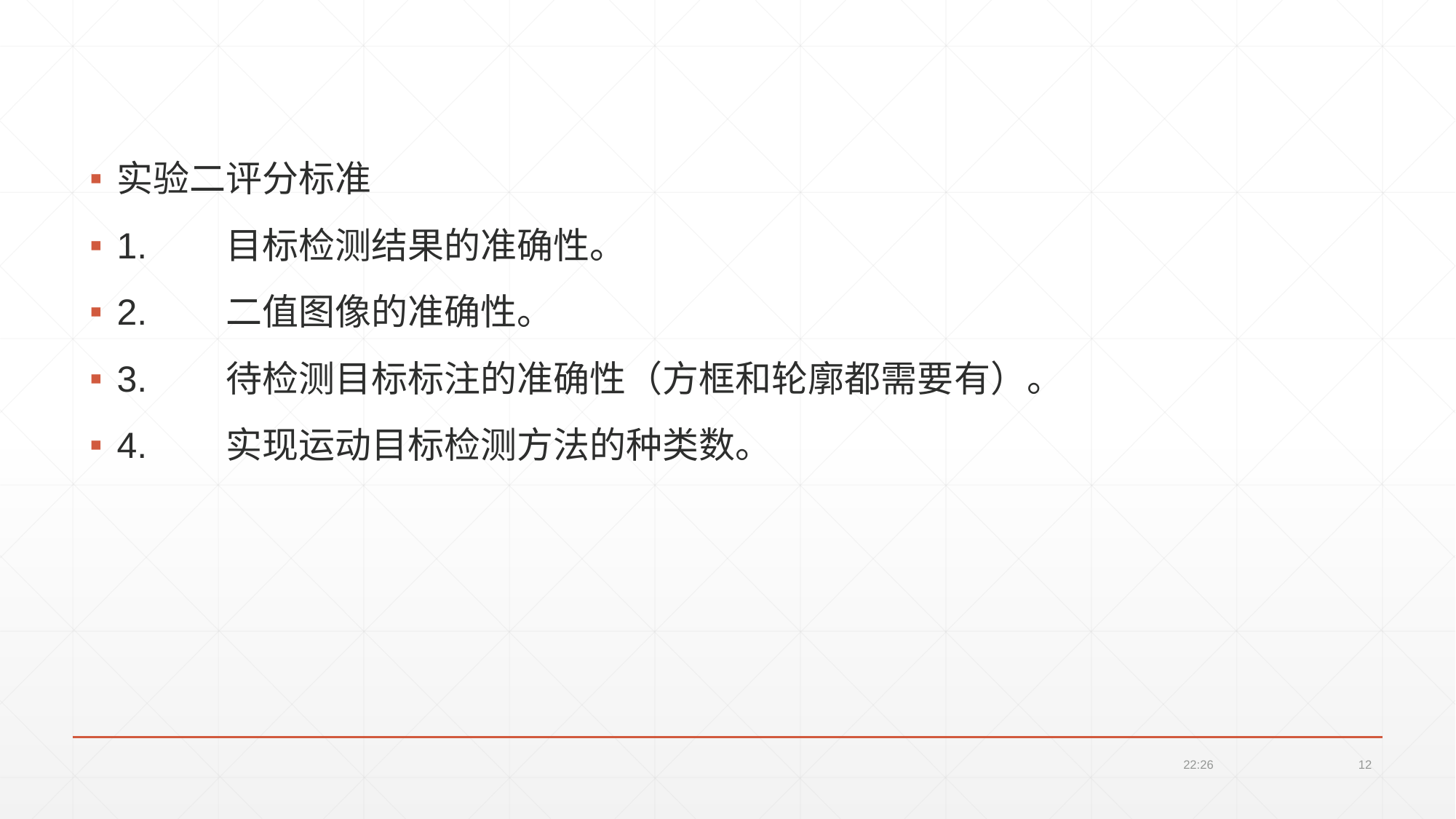

#
实验二评分标准
1.	目标检测结果的准确性。
2.	二值图像的准确性。
3.	待检测目标标注的准确性（方框和轮廓都需要有）。
4.	实现运动目标检测方法的种类数。

22:26
12